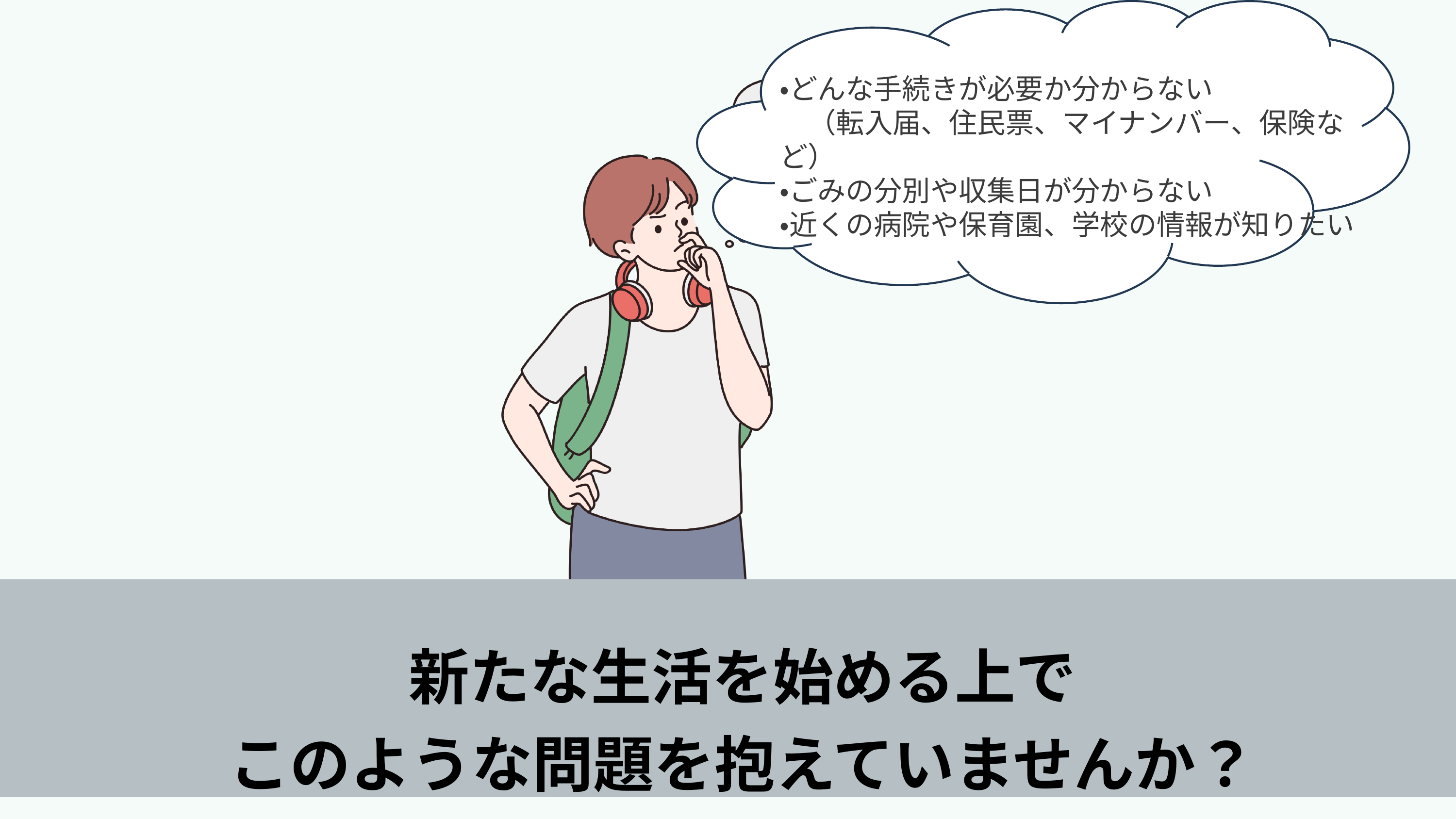

・どんな手続きが必要か分からない
　（転入届、住民票、マイナンバー、保険など）
・ごみの分別や収集日が分からない
・近くの病院や保育園、学校の情報が知りたい

新たな生活を始める上で
このような問題を抱えていませんか？